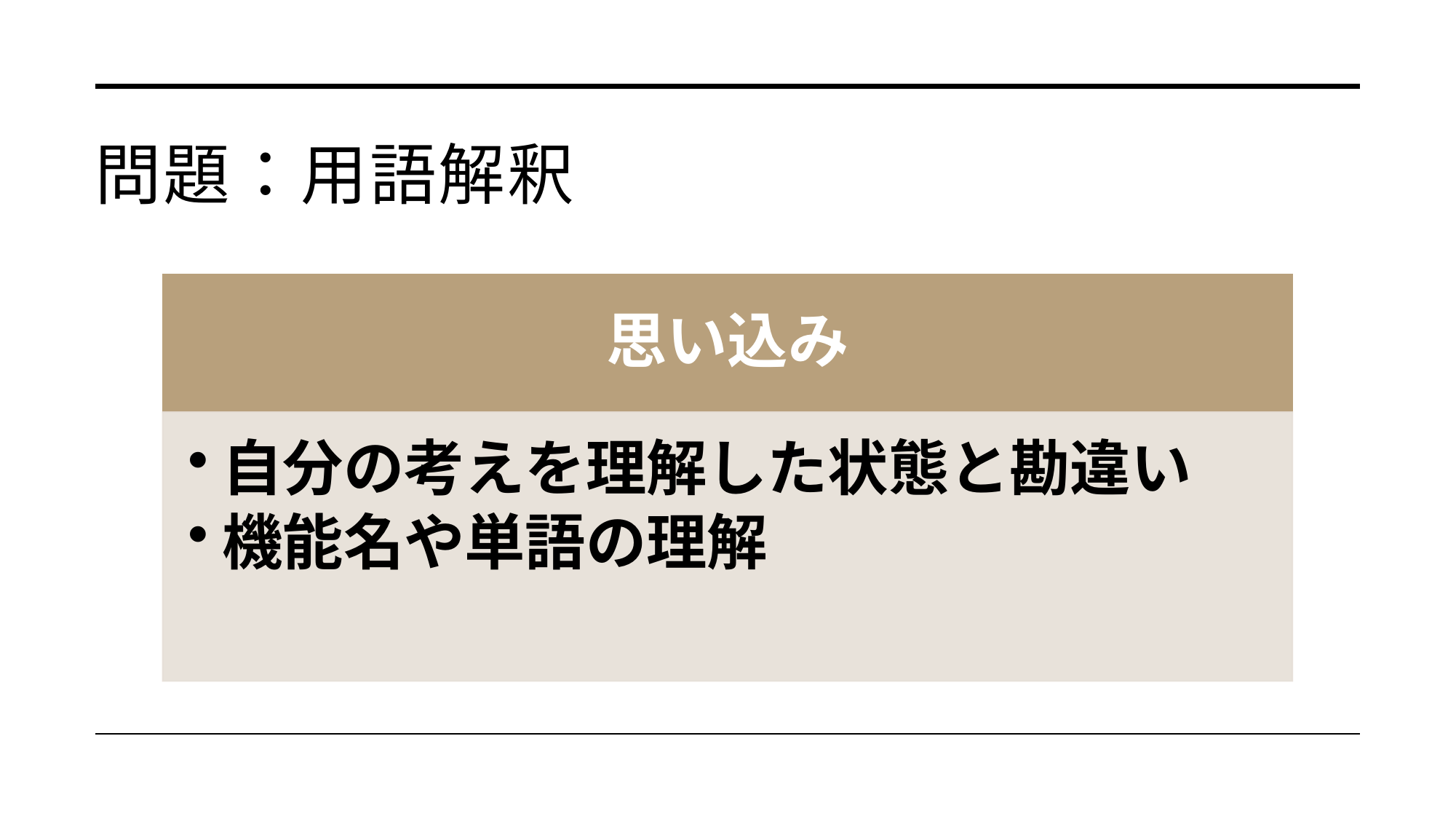

# 問題：用語解釈
思い込み
自分の考えを理解した状態と勘違い
機能名や単語の理解